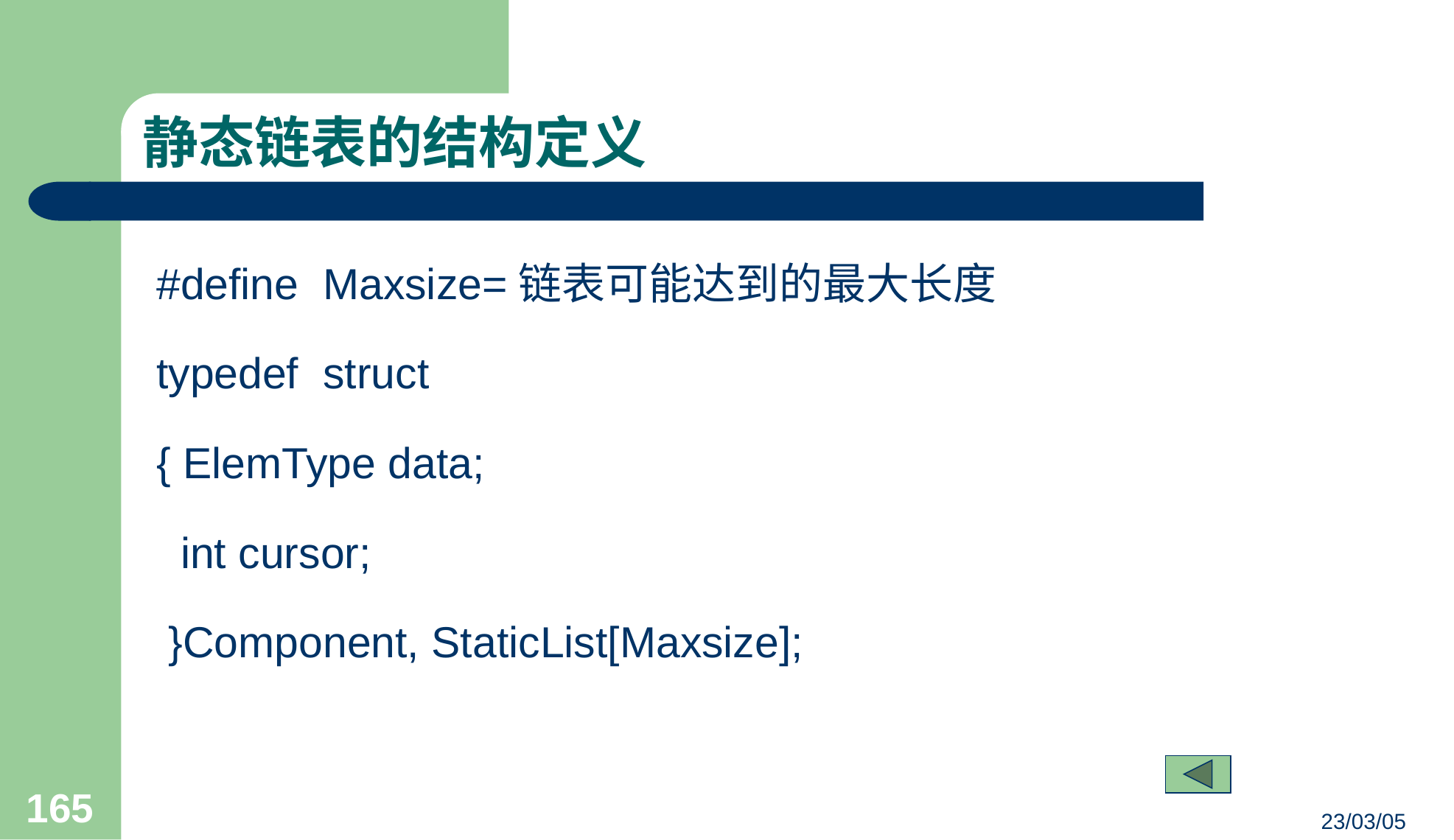

# 静态链表的结构定义
#define  Maxsize=链表可能达到的最大长度
typedef  struct
{ ElemType data;
  int cursor;
 }Component, StaticList[Maxsize];

165
23/03/05